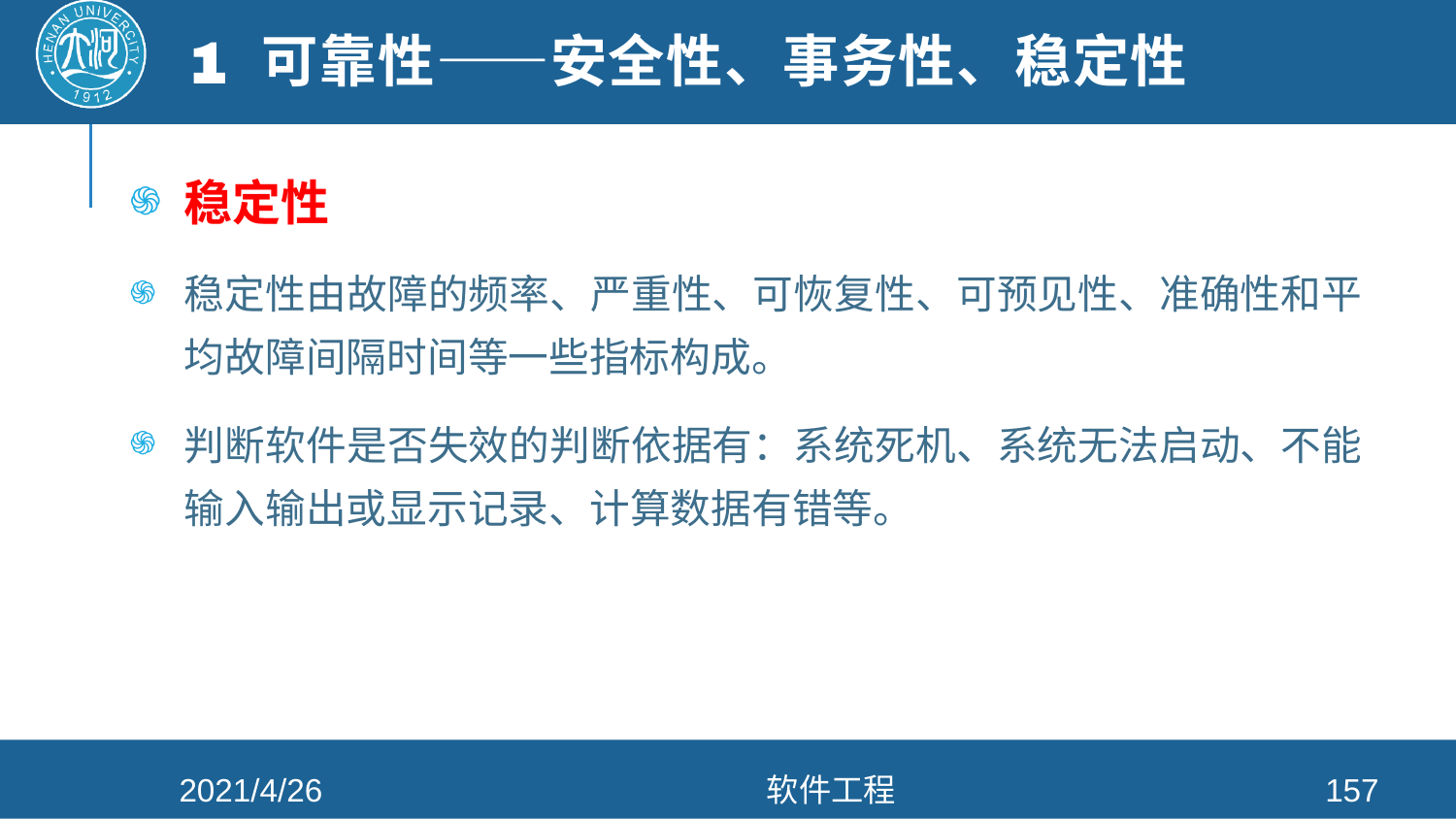

# 1 可靠性——安全性、事务性、稳定性
稳定性
稳定性由故障的频率、严重性、可恢复性、可预见性、准确性和平均故障间隔时间等一些指标构成。
判断软件是否失效的判断依据有：系统死机、系统无法启动、不能输入输出或显示记录、计算数据有错等。

2021/4/26
软件工程
157